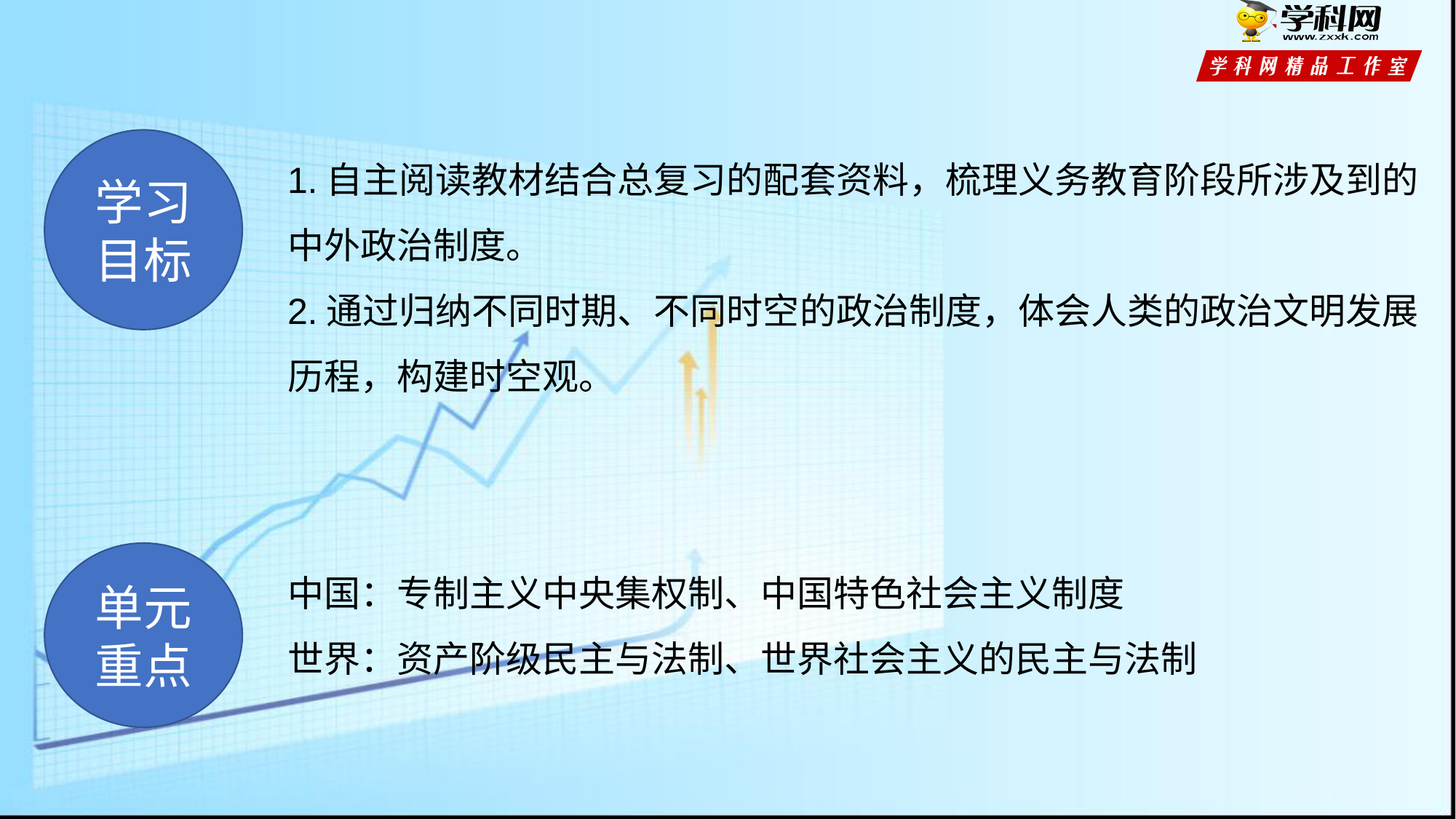

学习
目标
1.自主阅读教材结合总复习的配套资料，梳理义务教育阶段所涉及到的中外政治制度。
2.通过归纳不同时期、不同时空的政治制度，体会人类的政治文明发展历程，构建时空观。

单元重点
中国：专制主义中央集权制、中国特色社会主义制度
世界：资产阶级民主与法制、世界社会主义的民主与法制